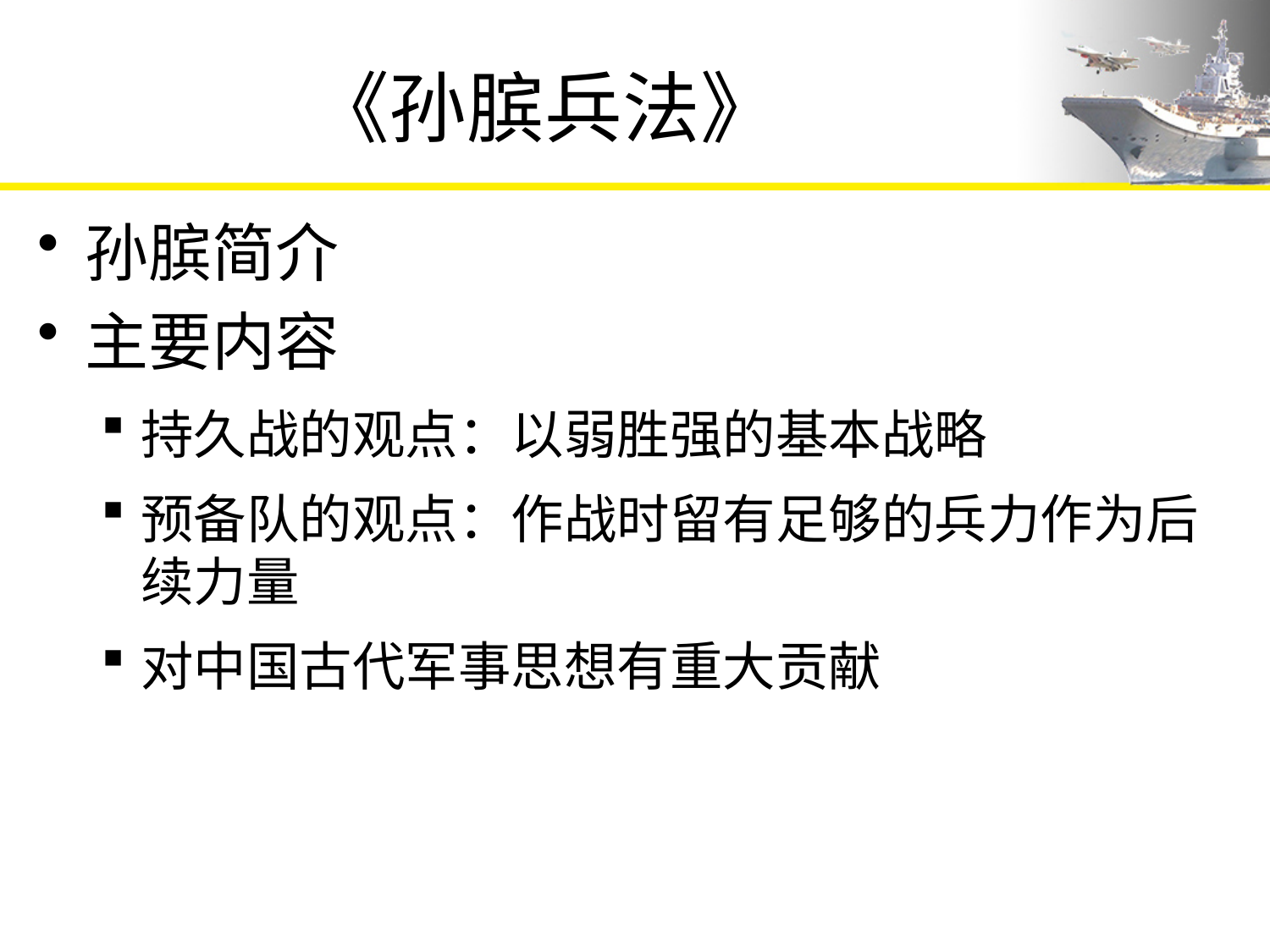

# 《孙膑兵法》
孙膑简介
主要内容
持久战的观点：以弱胜强的基本战略
预备队的观点：作战时留有足够的兵力作为后续力量
对中国古代军事思想有重大贡献